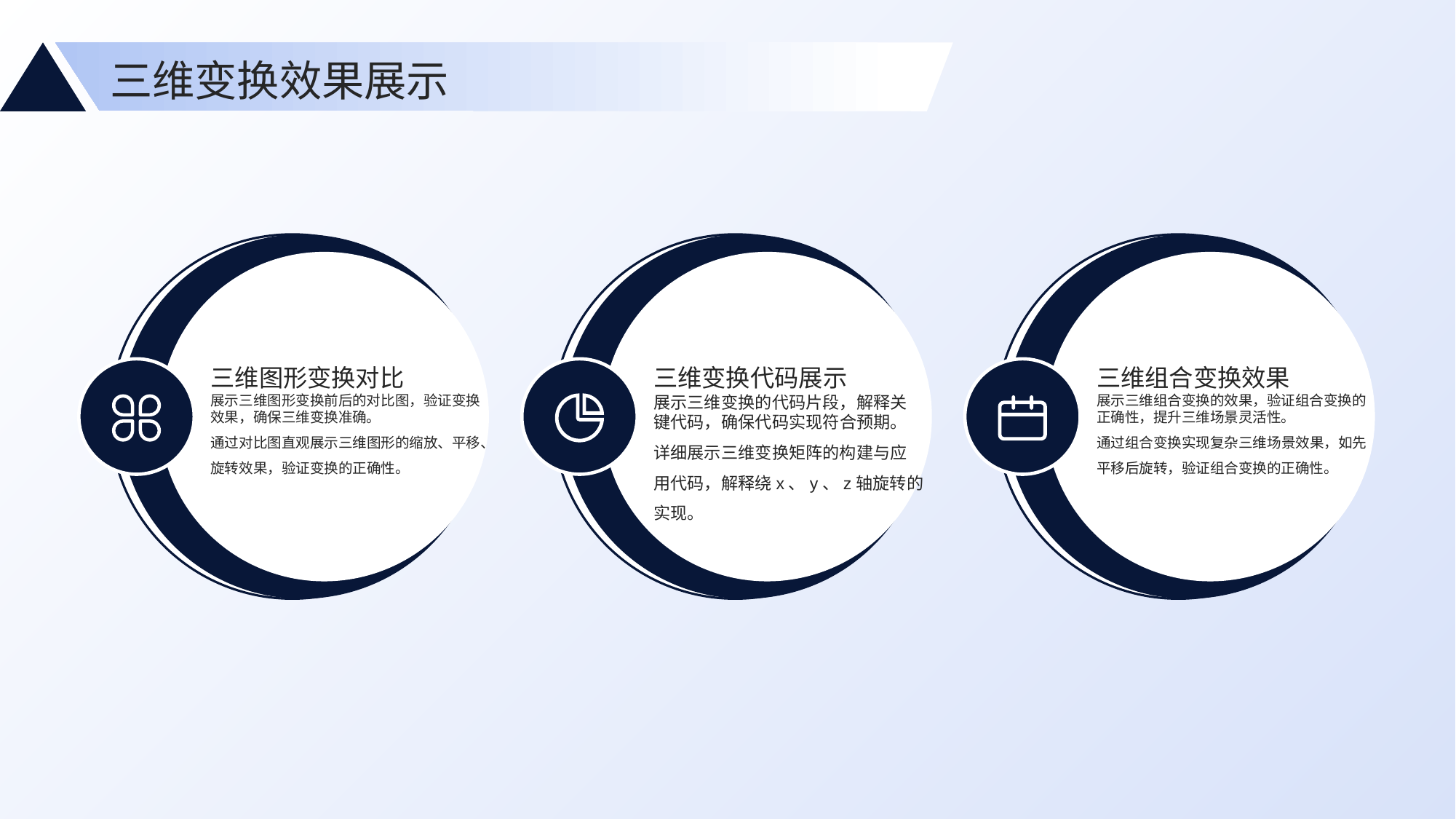

三维变换效果展示

三维图形变换对比
三维变换代码展示
三维组合变换效果

展示三维图形变换前后的对比图，验证变换效果，确保三维变换准确。
通过对比图直观展示三维图形的缩放、平移、旋转效果，验证变换的正确性。
展示三维变换的代码片段，解释关键代码，确保代码实现符合预期。
详细展示三维变换矩阵的构建与应用代码，解释绕x、y、z轴旋转的实现。
展示三维组合变换的效果，验证组合变换的正确性，提升三维场景灵活性。
通过组合变换实现复杂三维场景效果，如先平移后旋转，验证组合变换的正确性。